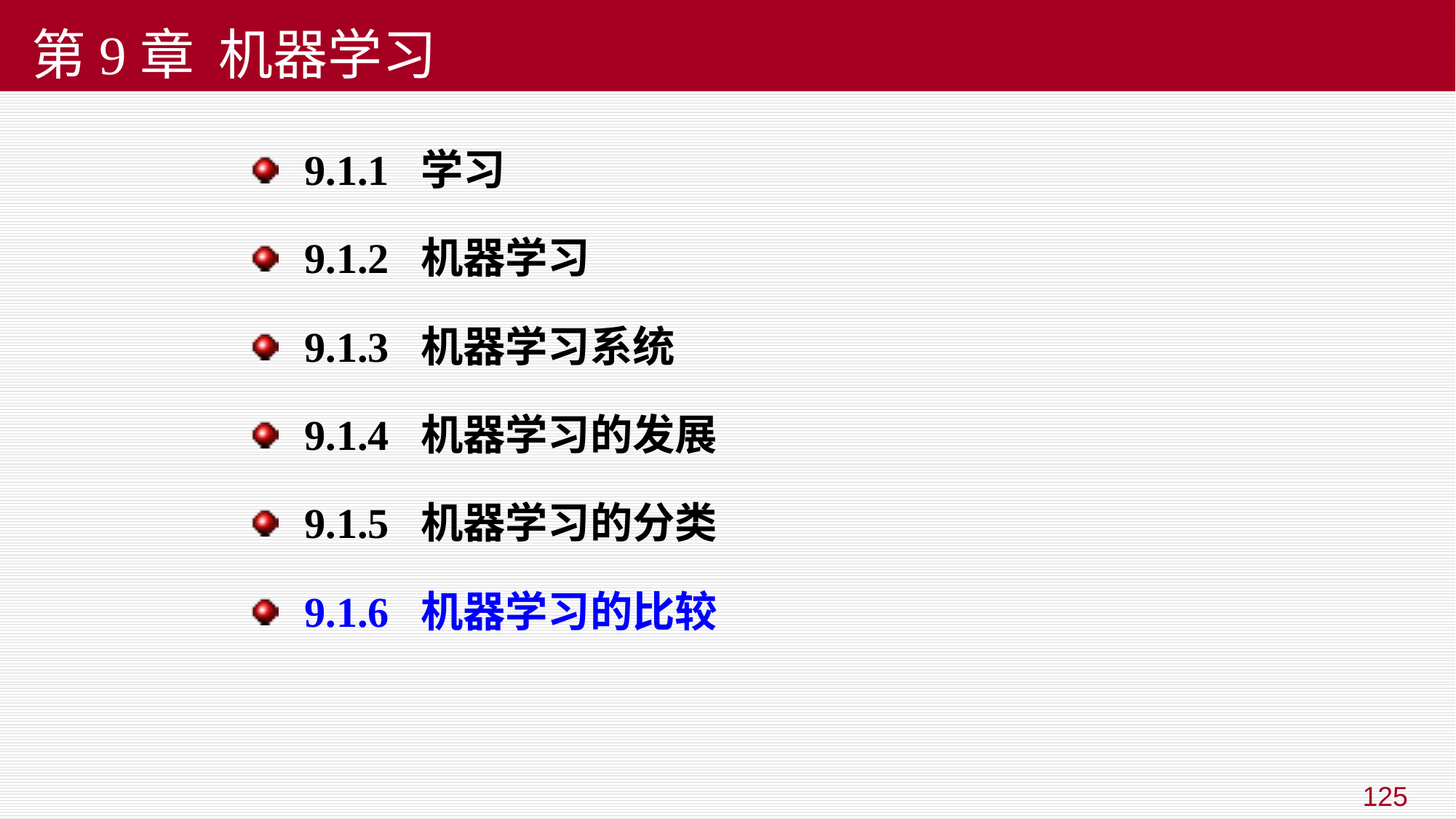

# 第9章  机器学习
9.1.1  学习
9.1.2  机器学习
9.1.3  机器学习系统
9.1.4  机器学习的发展
9.1.5  机器学习的分类
9.1.6  机器学习的比较
125